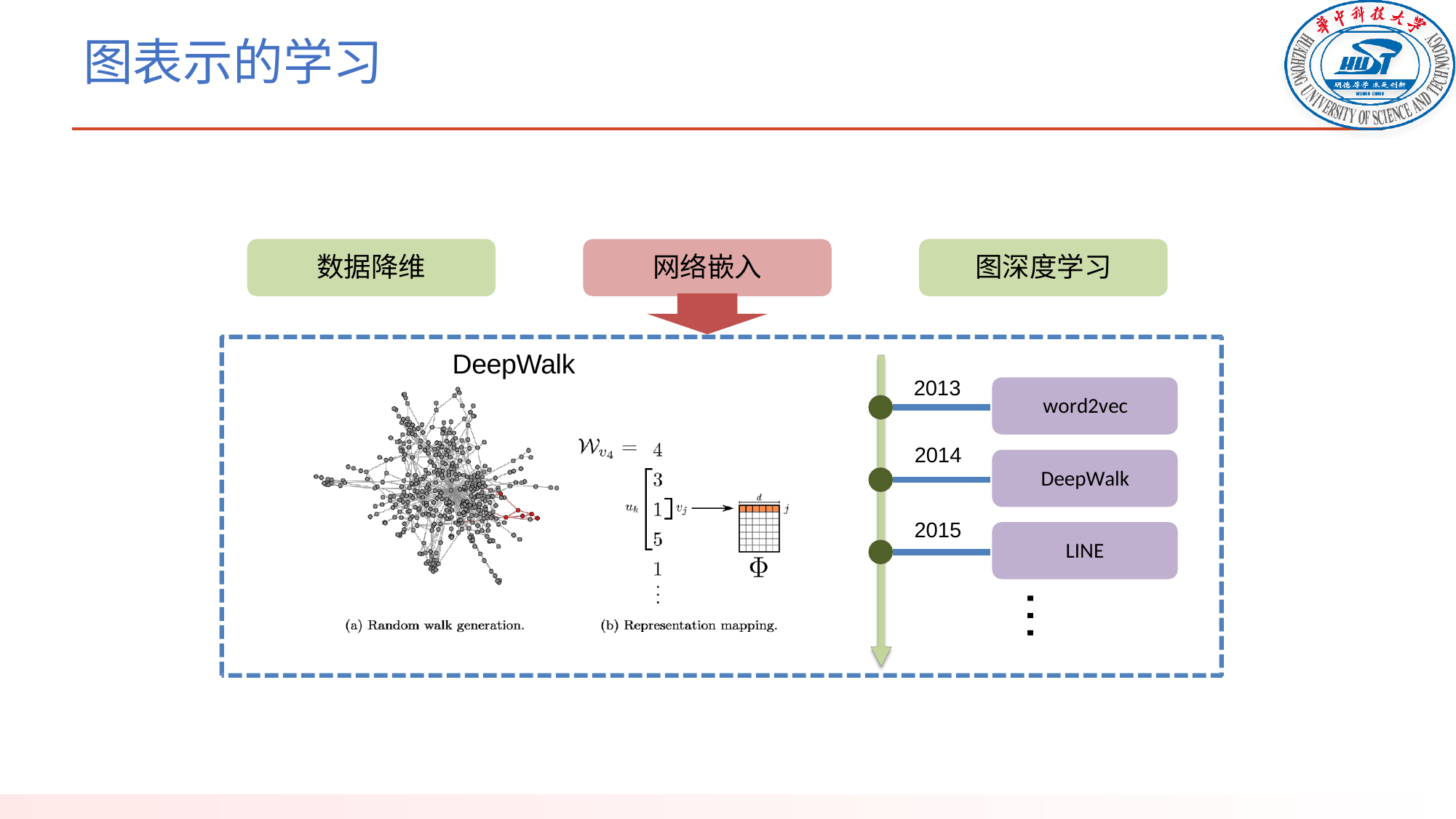

# 图表示的学习

图深度学习
数据降维
网络嵌入

DeepWalk

2013

word2vec

2014

DeepWalk

2015

LINE

…